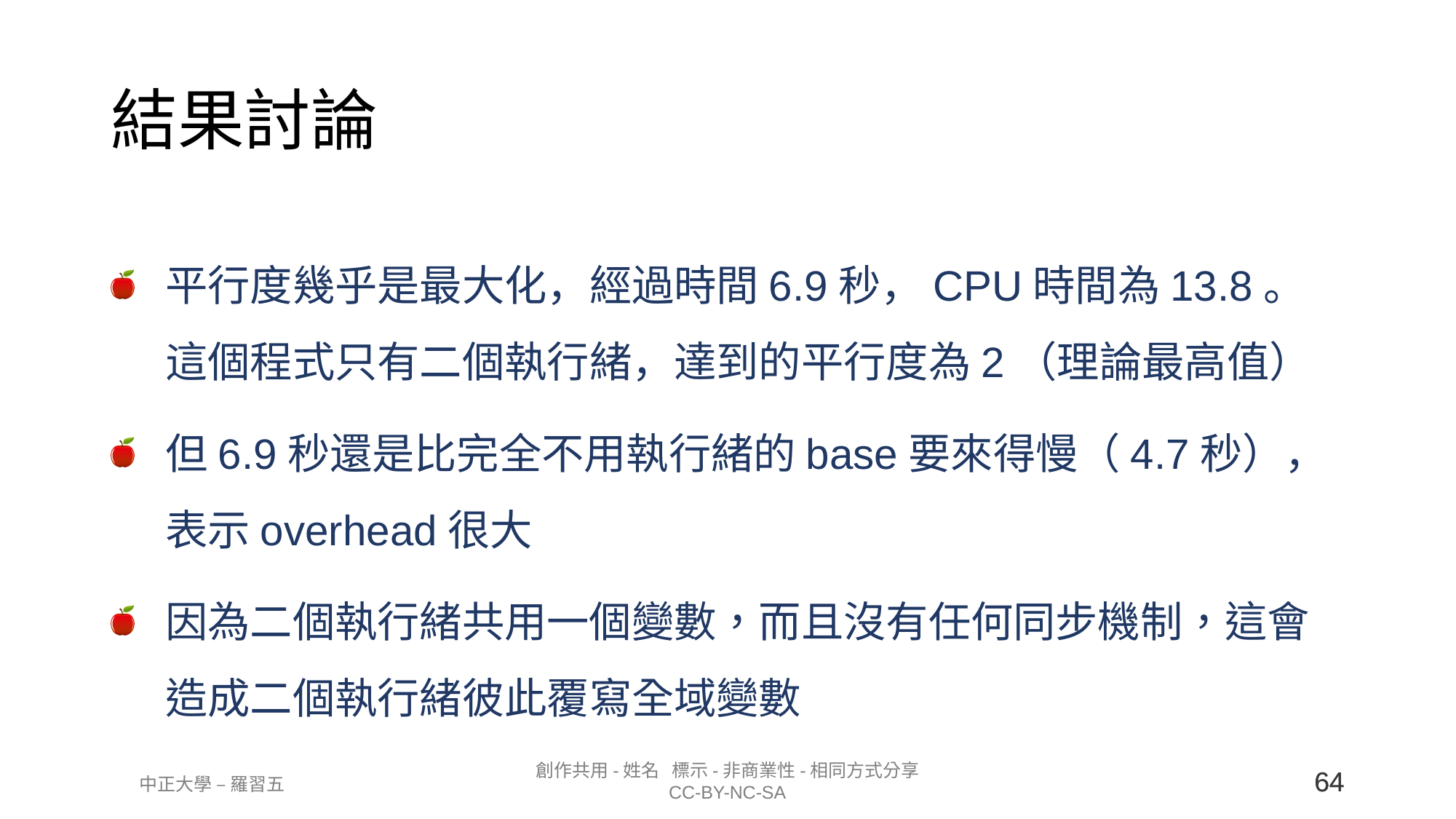

# 結果討論
平行度幾乎是最大化，經過時間6.9秒，CPU時間為13.8。這個程式只有二個執行緒，達到的平行度為2（理論最高值）
但6.9秒還是比完全不用執行緒的base要來得慢（4.7秒），表示overhead很大
因為二個執行緒共用一個變數，而且沒有任何同步機制，這會造成二個執行緒彼此覆寫全域變數